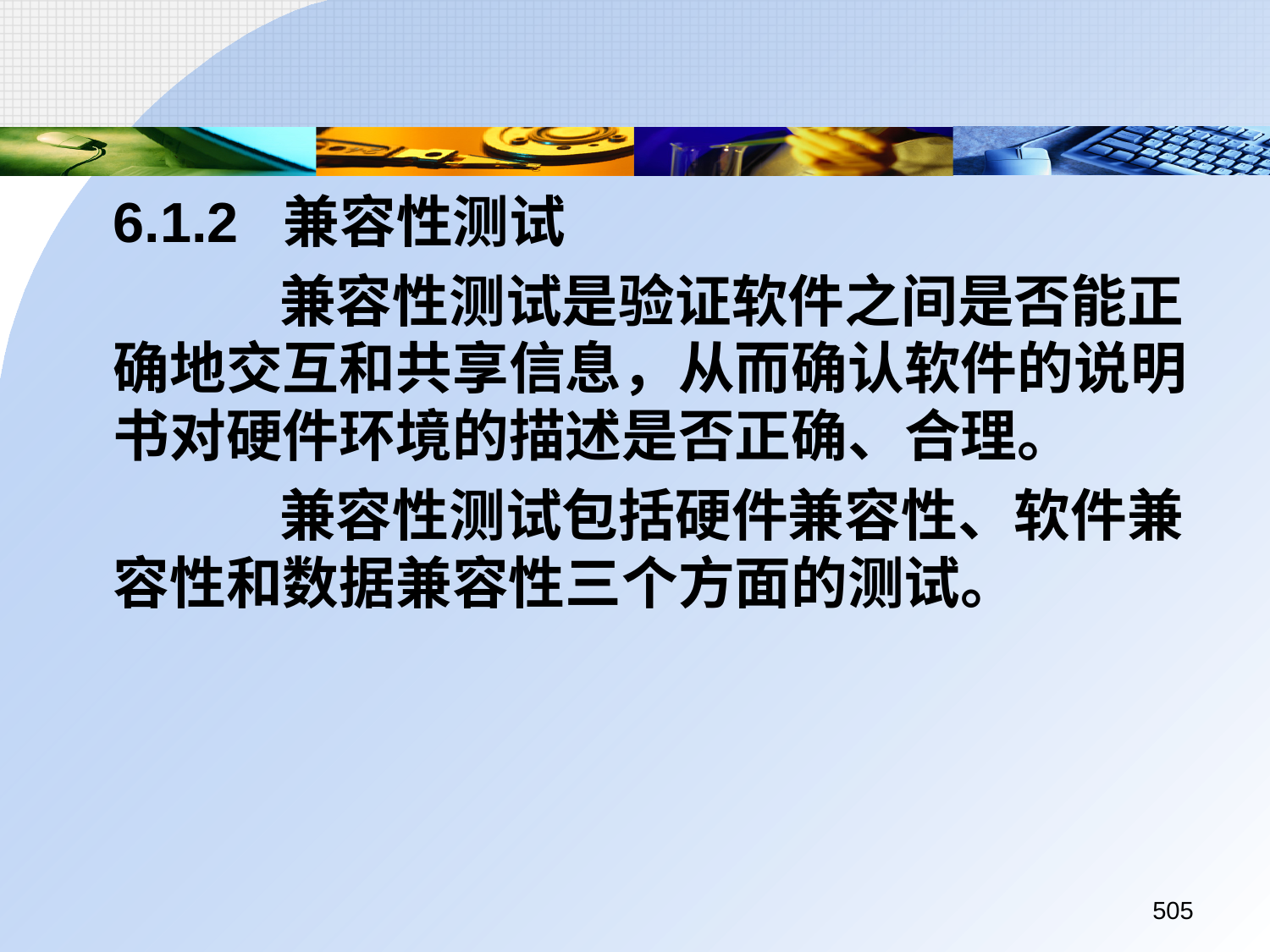

6.1.2  兼容性测试
		  兼容性测试是验证软件之间是否能正确地交互和共享信息，从而确认软件的说明书对硬件环境的描述是否正确、合理。
		  兼容性测试包括硬件兼容性、软件兼容性和数据兼容性三个方面的测试。
505